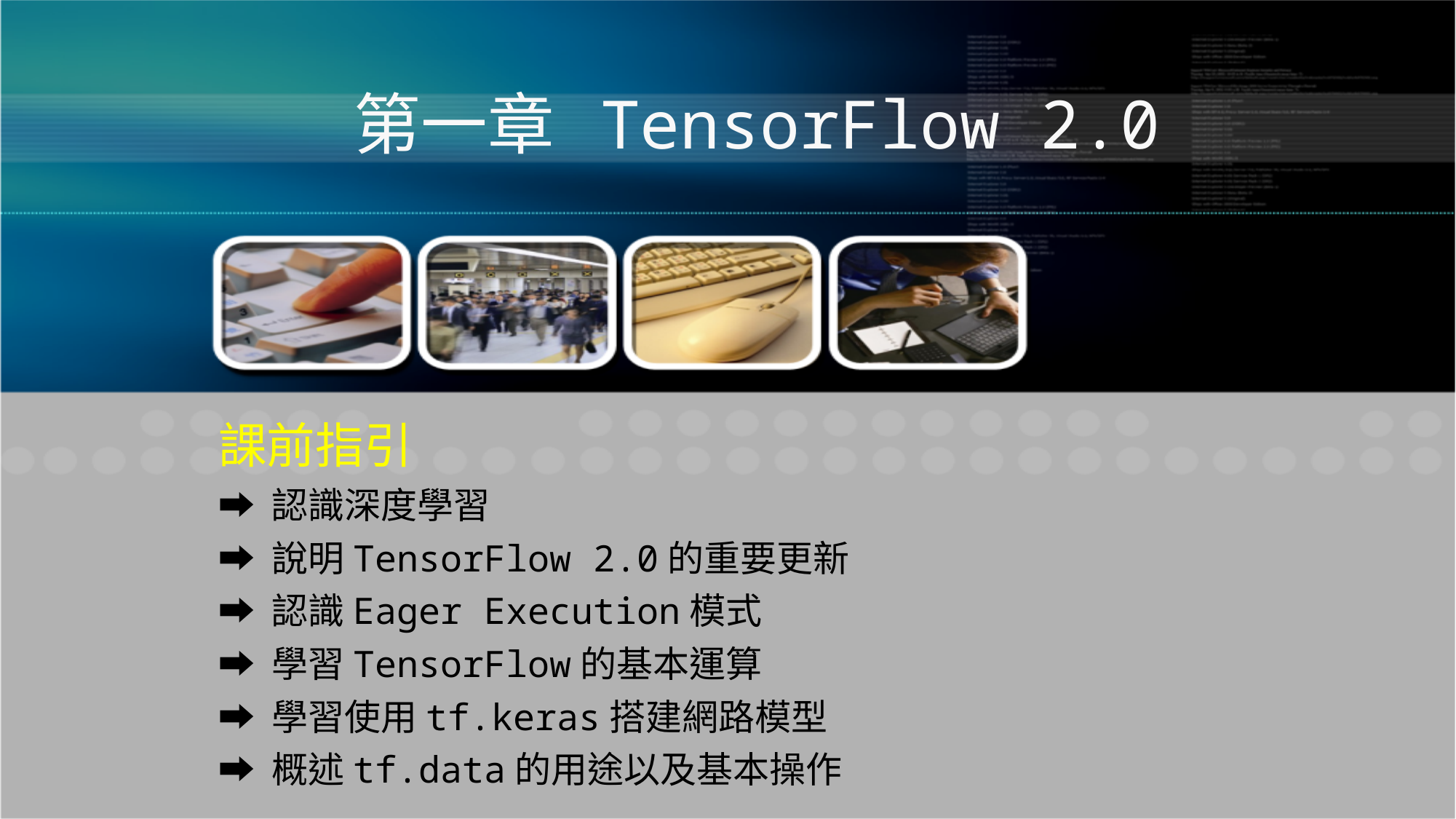

第一章  TensorFlow 2.0
課前指引
➡ 認識深度學習
➡ 說明TensorFlow 2.0的重要更新
➡ 認識Eager Execution模式
➡ 學習TensorFlow的基本運算
➡ 學習使用tf.keras搭建網路模型
➡ 概述tf.data的用途以及基本操作